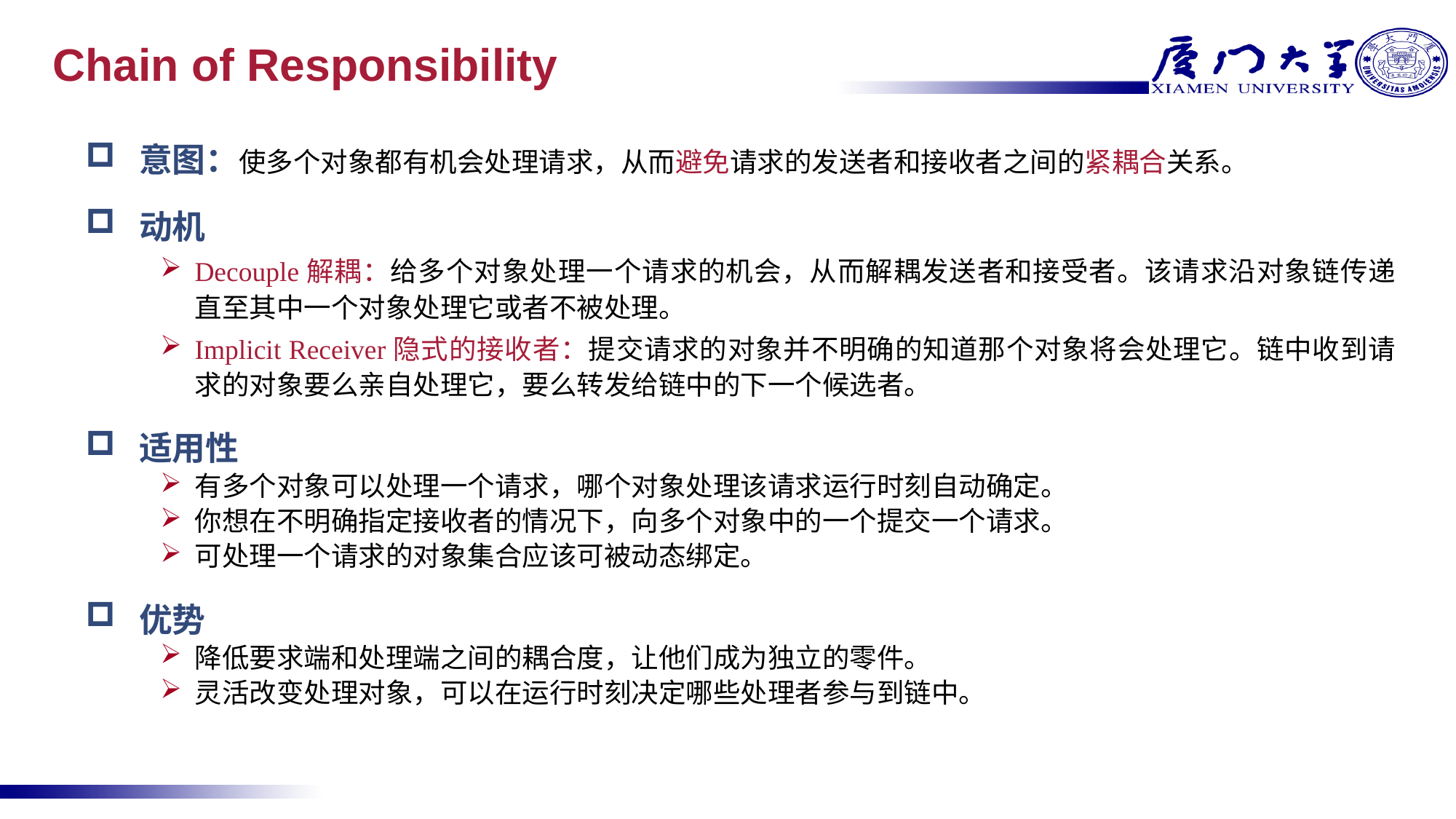

# Chain of Responsibility
意图：使多个对象都有机会处理请求，从而避免请求的发送者和接收者之间的紧耦合关系。
动机
Decouple解耦：给多个对象处理一个请求的机会，从而解耦发送者和接受者。该请求沿对象链传递直至其中一个对象处理它或者不被处理。
Implicit Receiver隐式的接收者：提交请求的对象并不明确的知道那个对象将会处理它。链中收到请求的对象要么亲自处理它，要么转发给链中的下一个候选者。
适用性
有多个对象可以处理一个请求，哪个对象处理该请求运行时刻自动确定。
你想在不明确指定接收者的情况下，向多个对象中的一个提交一个请求。
可处理一个请求的对象集合应该可被动态绑定。
优势
降低要求端和处理端之间的耦合度，让他们成为独立的零件。
灵活改变处理对象，可以在运行时刻决定哪些处理者参与到链中。